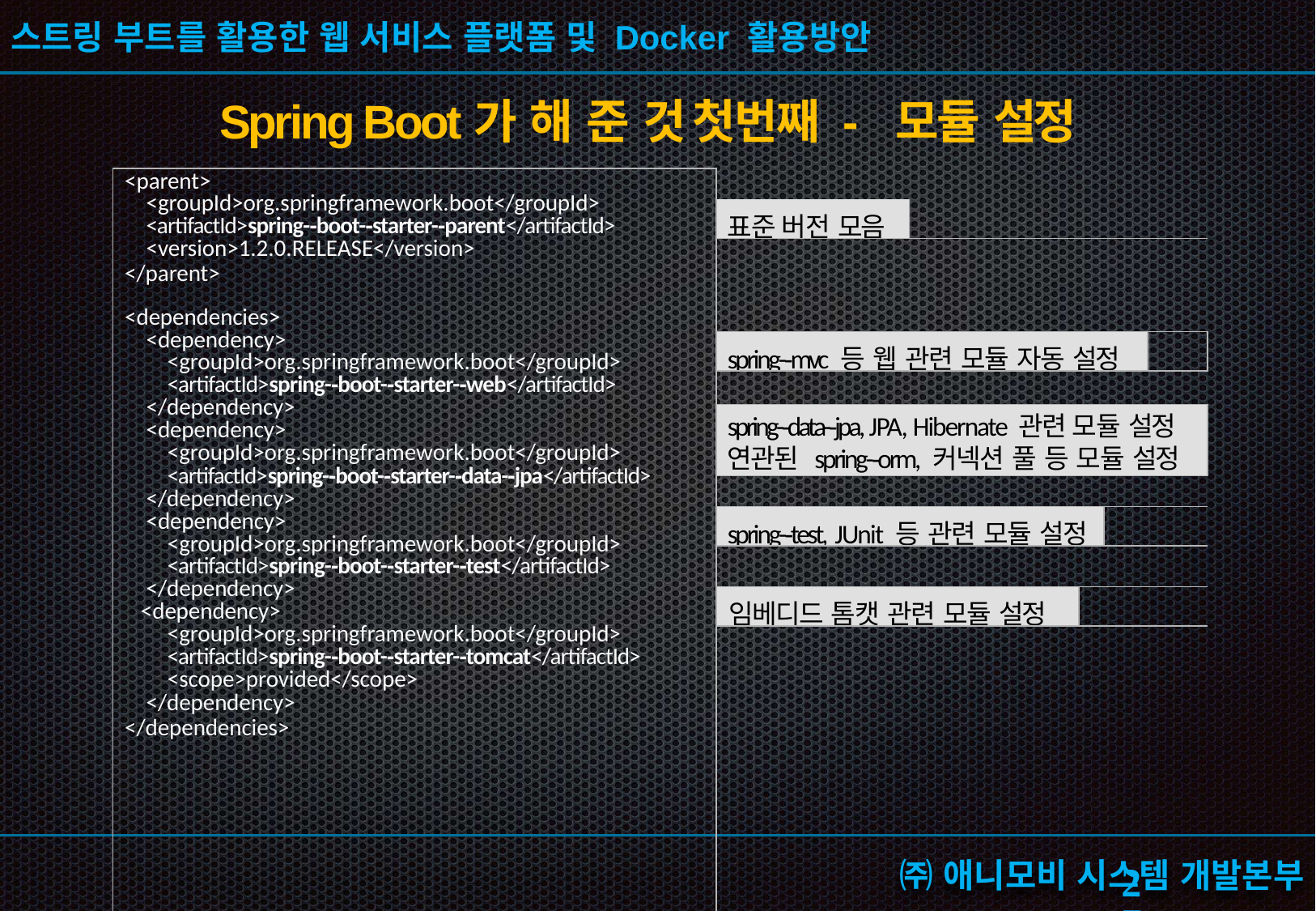

Spring Boot가 해 준 것 첫 번 째  -   모듈 설정
| <parent> <groupId>org.springframework.boot</groupId> <artifactId>spring-­‐boot-­‐starter-­‐parent</artifactId> <version>1.2.0.RELEASE</version> </parent> <dependencies> <dependency> <groupId>org.springframework.boot</groupId> <artifactId>spring-­‐boot-­‐starter-­‐web</artifactId> </dependency> <dependency> <groupId>org.springframework.boot</groupId> <artifactId>spring-­‐boot-­‐starter-­‐data-­‐jpa</artifactId> </dependency> <dependency> <groupId>org.springframework.boot</groupId> <artifactId>spring-­‐boot-­‐starter-­‐test</artifactId> </dependency> <dependency> <groupId>org.springframework.boot</groupId> <artifactId>spring-­‐boot-­‐starter-­‐tomcat</artifactId> <scope>provided</scope> </dependency> </dependencies> |  |  |  |  |  |
| --- | --- | --- | --- | --- | --- |
|  | 표준 버전 모음 |  |  |  |  |
|  |  |  |  |  |  |
|  | spring-­‐mvc 등 웹 관련 모듈 자동 설정 |  |  |  |  |
|  |  |  |  |  |  |
|  | spring-­‐data-­‐jpa, JPA, Hibernate 관련 모듈 설정 연관된 spring-­‐orm, 커넥션 풀 등 모듈 설정 |  |  |  |  |
|  |  |  |  |  |  |
|  | spring-­‐test, JUnit 등 관련 모듈 설정 |  |  |  |  |
|  |  |  |  |  |  |
|  | 임베디드 톰캣 관련 모듈 설정 |  |  |  |  |
|  |  |  |  |  |  |
27